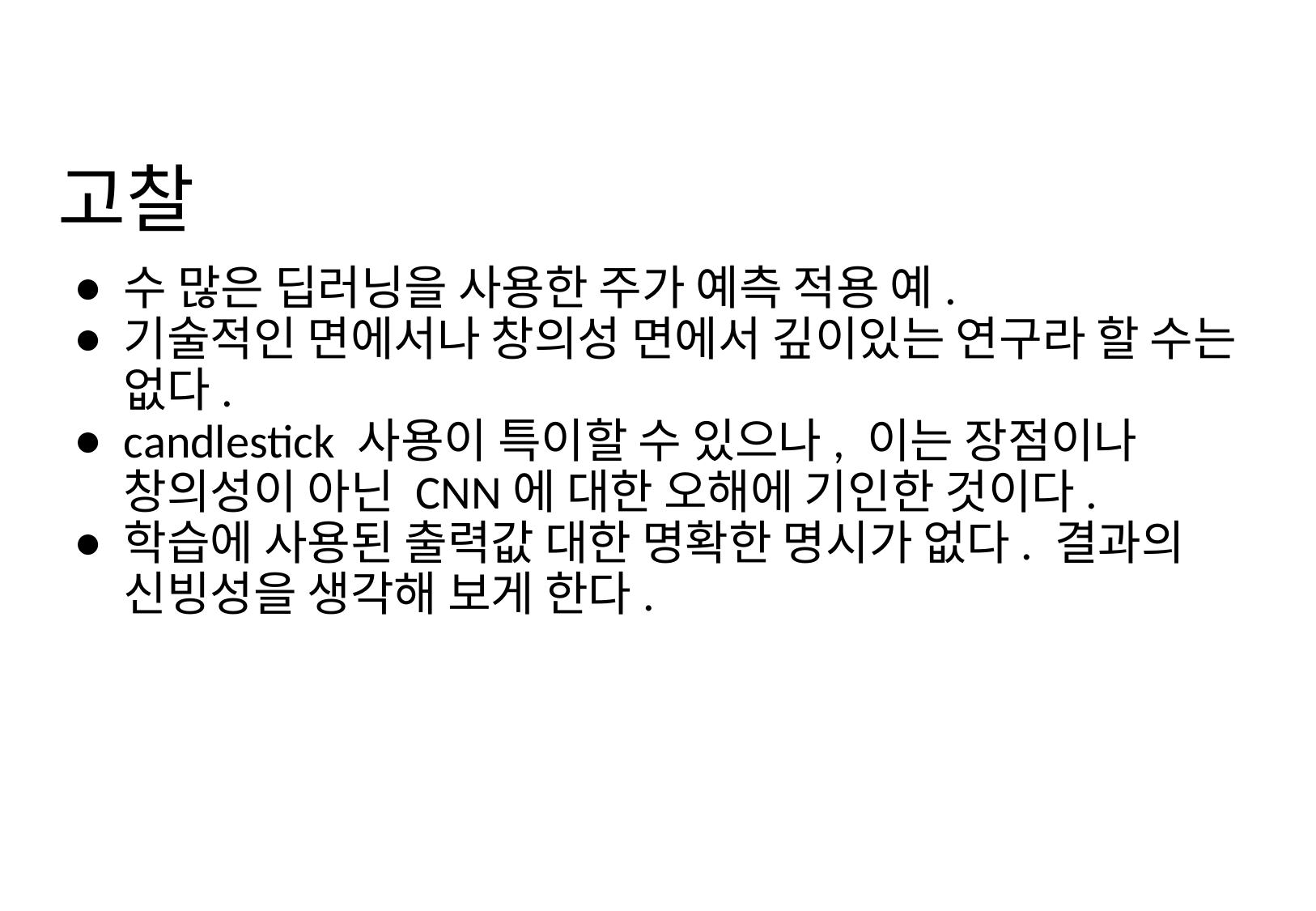

# 고찰
수 많은 딥러닝을 사용한 주가 예측 적용 예.
기술적인 면에서나 창의성 면에서 깊이있는 연구라 할 수는 없다.
candlestick 사용이 특이할 수 있으나, 이는 장점이나 창의성이 아닌 CNN에 대한 오해에 기인한 것이다.
학습에 사용된 출력값 대한 명확한 명시가 없다. 결과의 신빙성을 생각해 보게 한다.